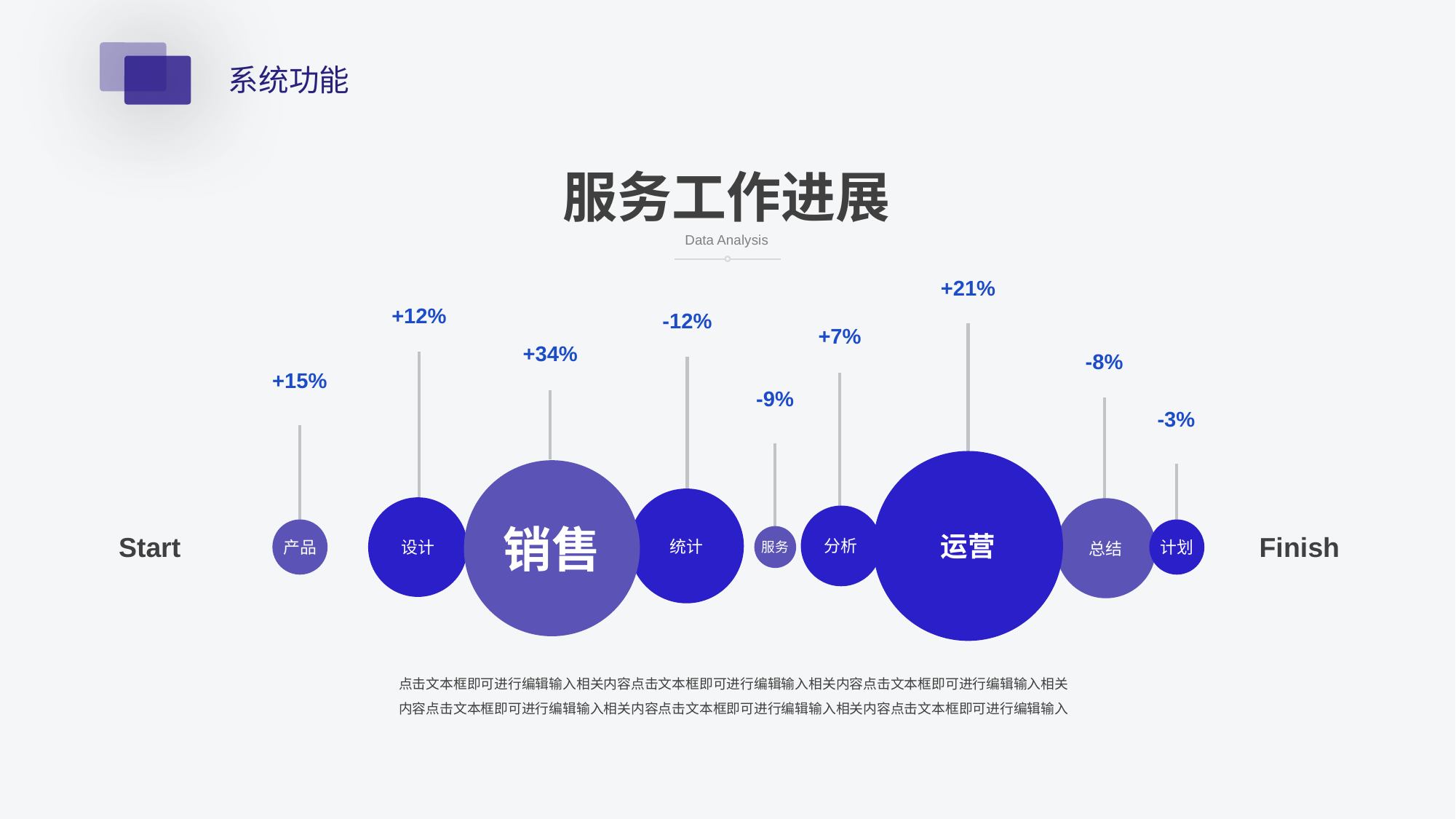

系统功能
服务工作进展
Data Analysis

+21%
+12%
-12%
+7%

+34%
-8%

+15%

-9%

-3%

运营
销售

统计
设计
总结
分析
计划
产品
Start
Finish
服务
点击文本框即可进行编辑输入相关内容点击文本框即可进行编辑输入相关内容点击文本框即可进行编辑输入相关
内容点击文本框即可进行编辑输入相关内容点击文本框即可进行编辑输入相关内容点击文本框即可进行编辑输入